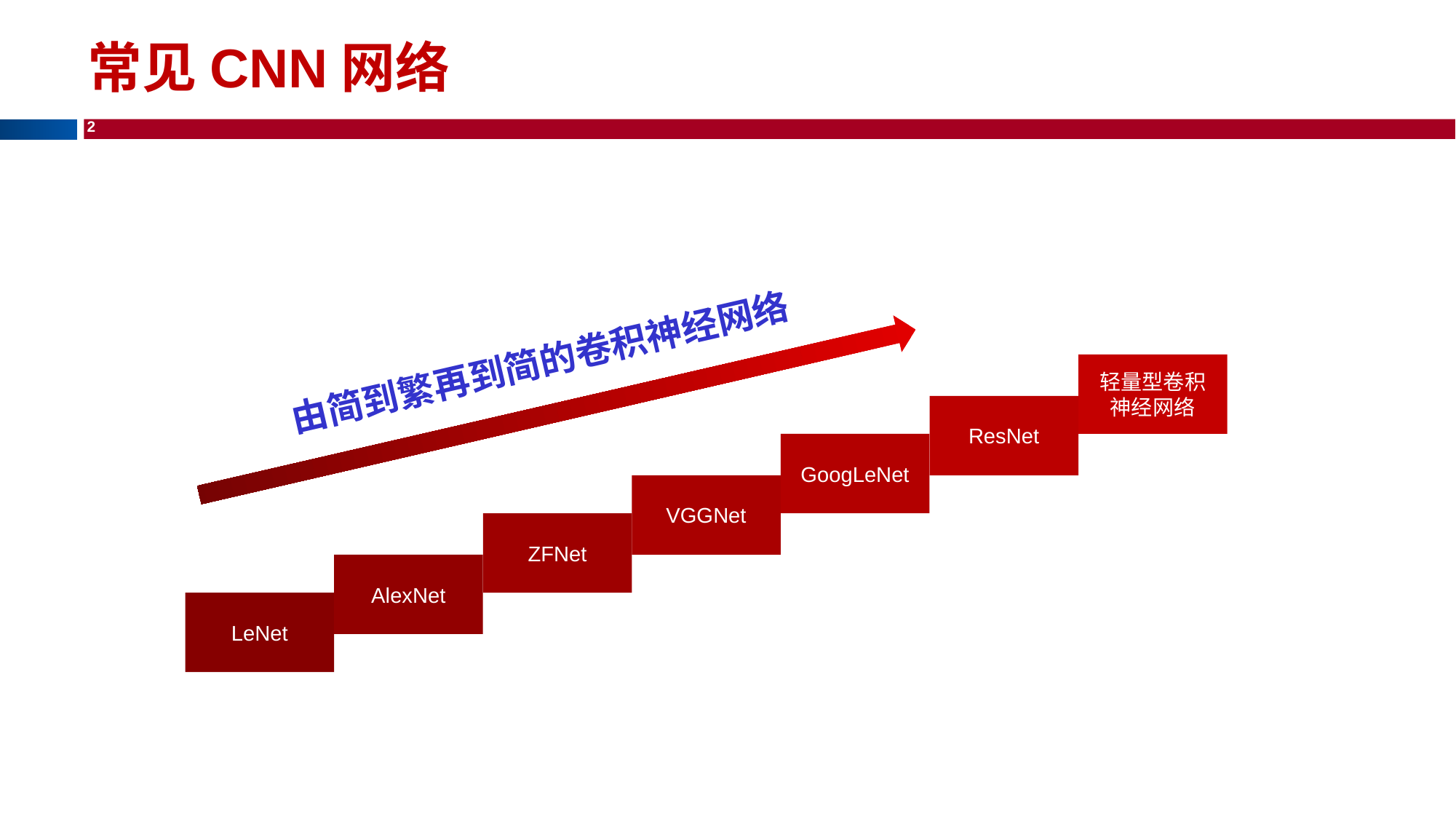

# 常见CNN网络
由简到繁再到简的卷积神经网络
轻量型卷积神经网络

ResNet
GoogLeNet
VGGNet
ZFNet
AlexNet
LeNet